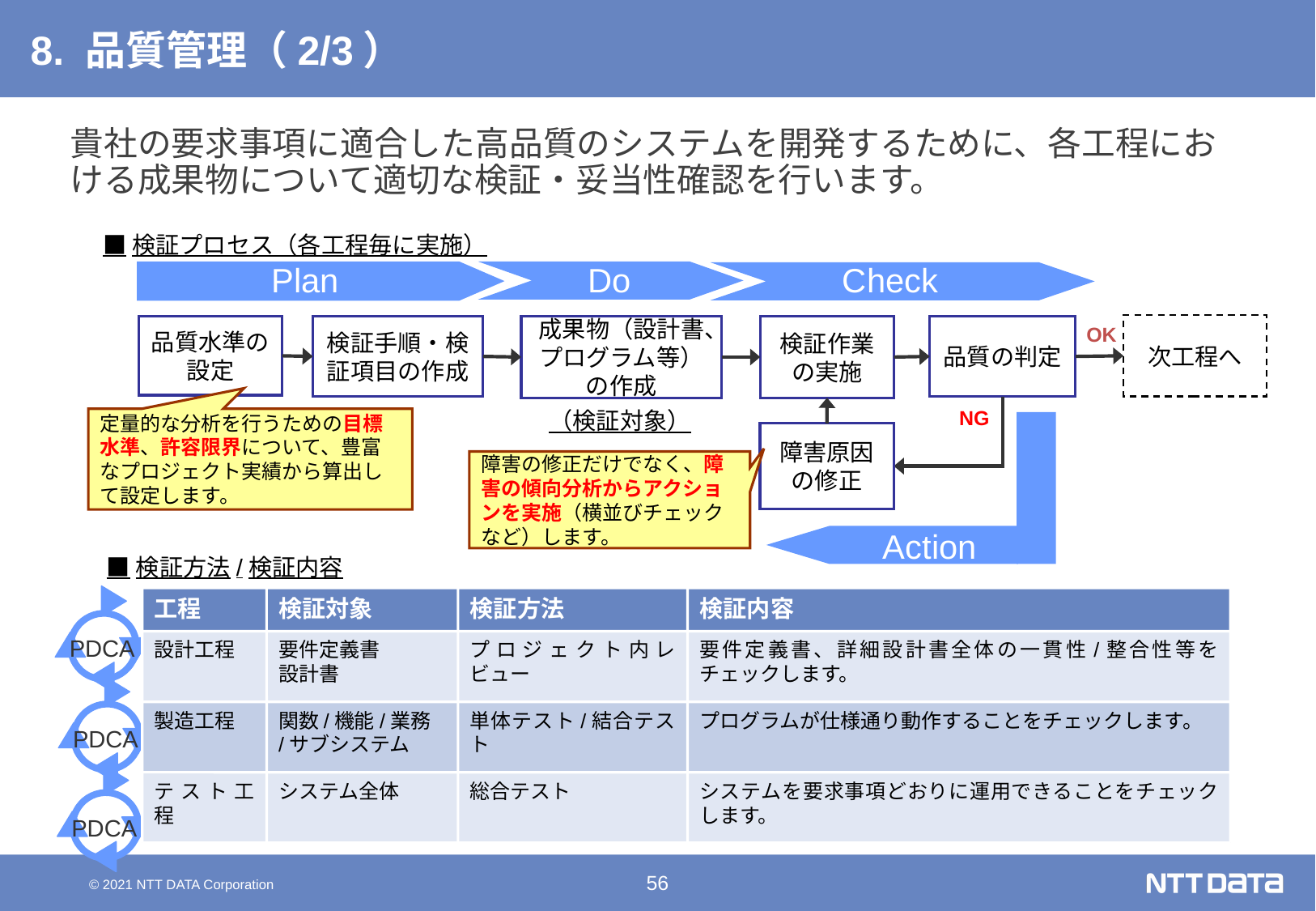

# 8. 品質管理（2/3）
貴社の要求事項に適合した高品質のシステムを開発するために、各工程における成果物について適切な検証・妥当性確認を行います。

■検証プロセス（各工程毎に実施）
Plan
Do
Check

次工程へ
品質水準の設定
検証手順・検証項目の作成
成果物（設計書、プログラム等）の作成
検証作業の実施
品質の判定
OK
NG
（検証対象）
定量的な分析を行うための目標水準、許容限界について、豊富なプロジェクト実績から算出して設定します。

障害原因の修正
障害の修正だけでなく、障害の傾向分析からアクションを実施（横並びチェックなど）します。
Action

■検証方法/検証内容
工程

検証対象

検証方法

検証内容

PDCA
設計工程

要件定義書
設計書
プロジェクト内レビュー
要件定義書、詳細設計書全体の一貫性/整合性等をチェックします。

製造工程

関数/機能/業務
/サブシステム
単体テスト/結合テスト
プログラムが仕様通り動作することをチェックします。
PDCA
テスト工程

システム全体
総合テスト

システムを要求事項どおりに運用できることをチェックします。

PDCA